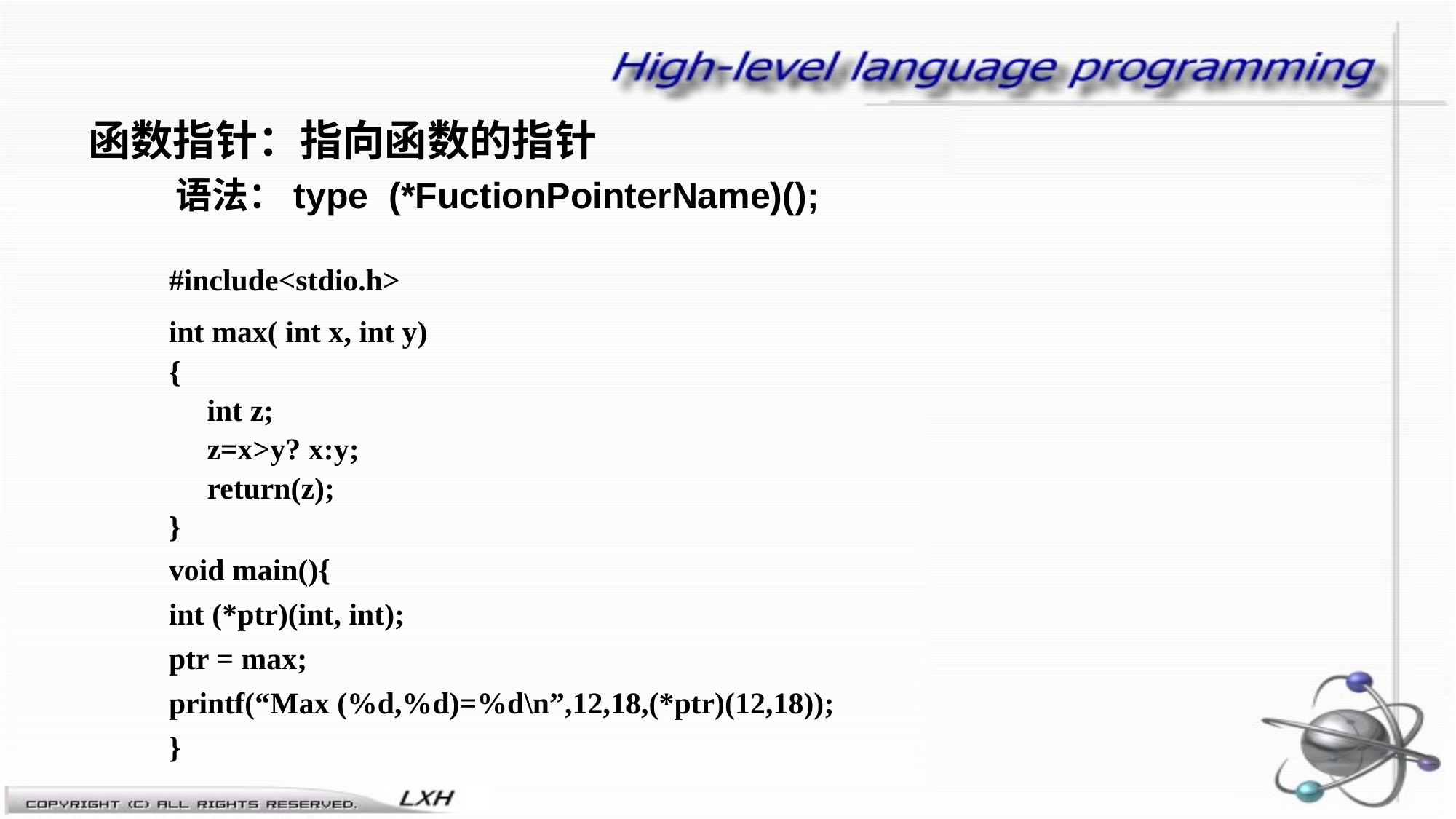

函数指针：指向函数的指针
	语法：type  (*FuctionPointerName)();

#include<stdio.h>
int max( int x, int y)
{
     int z;
     z=x>y? x:y;
     return(z);
}
void main(){
int (*ptr)(int, int);
ptr = max;
printf(“Max (%d,%d)=%d\n”,12,18,(*ptr)(12,18));
}